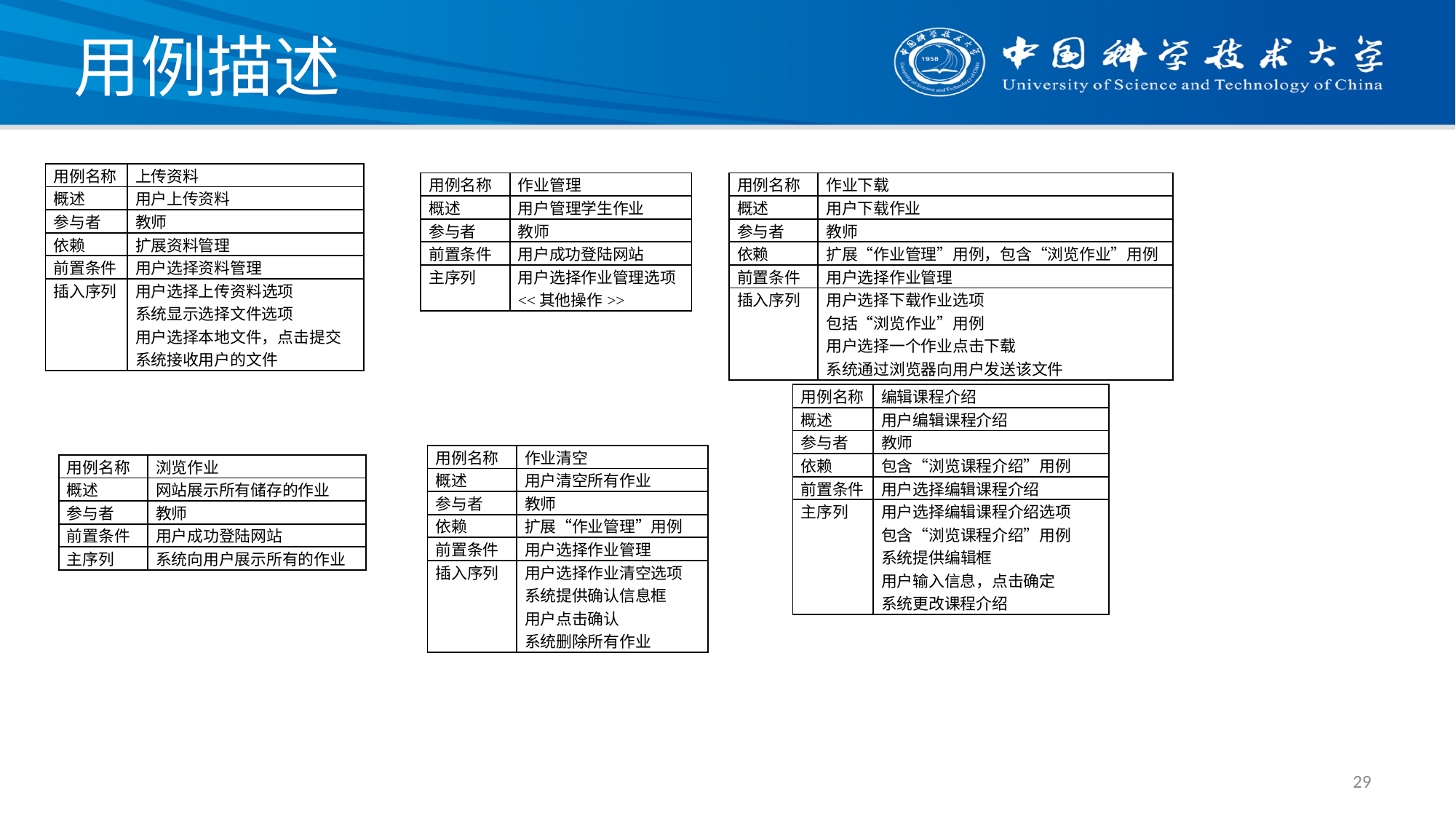

# 用例描述
| 用例名称 | 上传资料 |
| --- | --- |
| 概述 | 用户上传资料 |
| 参与者 | 教师 |
| 依赖 | 扩展资料管理 |
| 前置条件 | 用户选择资料管理 |
| 插入序列 | 用户选择上传资料选项 系统显示选择文件选项 用户选择本地文件，点击提交 系统接收用户的文件 |
| 用例名称 | 作业管理 |
| --- | --- |
| 概述 | 用户管理学生作业 |
| 参与者 | 教师 |
| 前置条件 | 用户成功登陆网站 |
| 主序列 | 用户选择作业管理选项 <<其他操作>> |
| 用例名称 | 作业下载 |
| --- | --- |
| 概述 | 用户下载作业 |
| 参与者 | 教师 |
| 依赖 | 扩展“作业管理”用例，包含“浏览作业”用例 |
| 前置条件 | 用户选择作业管理 |
| 插入序列 | 用户选择下载作业选项 包括“浏览作业”用例 用户选择一个作业点击下载 系统通过浏览器向用户发送该文件 |
| 用例名称 | 编辑课程介绍 |
| --- | --- |
| 概述 | 用户编辑课程介绍 |
| 参与者 | 教师 |
| 依赖 | 包含“浏览课程介绍”用例 |
| 前置条件 | 用户选择编辑课程介绍 |
| 主序列 | 用户选择编辑课程介绍选项 包含“浏览课程介绍”用例 系统提供编辑框 用户输入信息，点击确定 系统更改课程介绍 |
| 用例名称 | 作业清空 |
| --- | --- |
| 概述 | 用户清空所有作业 |
| 参与者 | 教师 |
| 依赖 | 扩展“作业管理”用例 |
| 前置条件 | 用户选择作业管理 |
| 插入序列 | 用户选择作业清空选项 系统提供确认信息框 用户点击确认 系统删除所有作业 |
| 用例名称 | 浏览作业 |
| --- | --- |
| 概述 | 网站展示所有储存的作业 |
| 参与者 | 教师 |
| 前置条件 | 用户成功登陆网站 |
| 主序列 | 系统向用户展示所有的作业 |
29